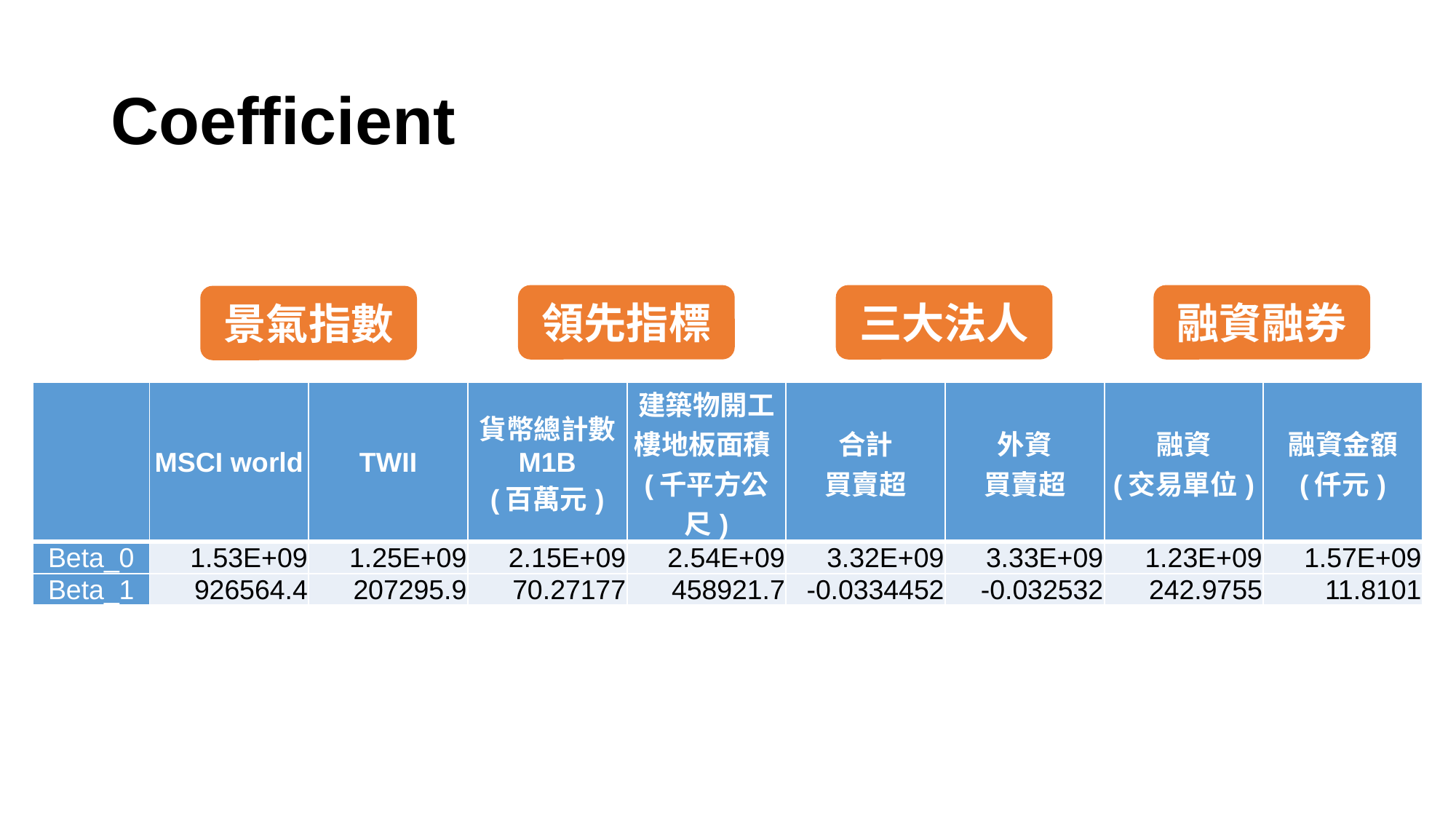

# Coefficient

領先指標

三大法人

融資融券

景氣指數
|  | MSCI world | TWII | 貨幣總計數 M1B (百萬元) | 建築物開工樓地板面積(千平方公尺) | 合計 買賣超 | 外資 買賣超 | 融資 (交易單位) | 融資金額 (仟元) |
| --- | --- | --- | --- | --- | --- | --- | --- | --- |
| Beta\_0 | 1.53E+09 | 1.25E+09 | 2.15E+09 | 2.54E+09 | 3.32E+09 | 3.33E+09 | 1.23E+09 | 1.57E+09 |
| Beta\_1 | 926564.4 | 207295.9 | 70.27177 | 458921.7 | -0.0334452 | -0.032532 | 242.9755 | 11.8101 |